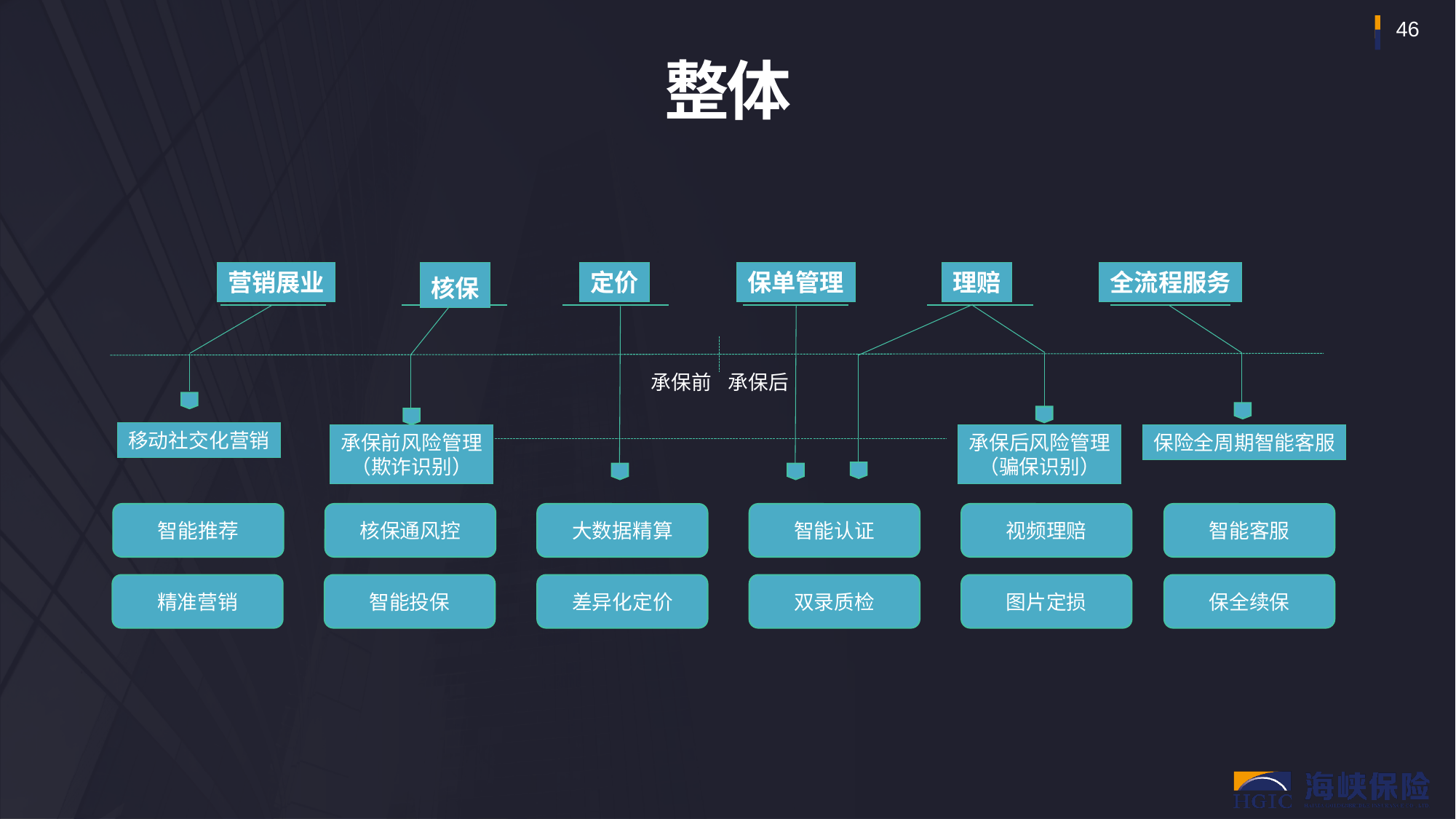

整体
核保
营销展业
定价
保单管理
理赔
全流程服务
承保前
承保后

移动社交化营销
承保前风险管理
（欺诈识别）
承保后风险管理
（骗保识别）
保险全周期智能客服

智能推荐
核保通风控
大数据精算
智能认证
视频理赔
智能客服
精准营销
智能投保
差异化定价
双录质检
图片定损
保全续保